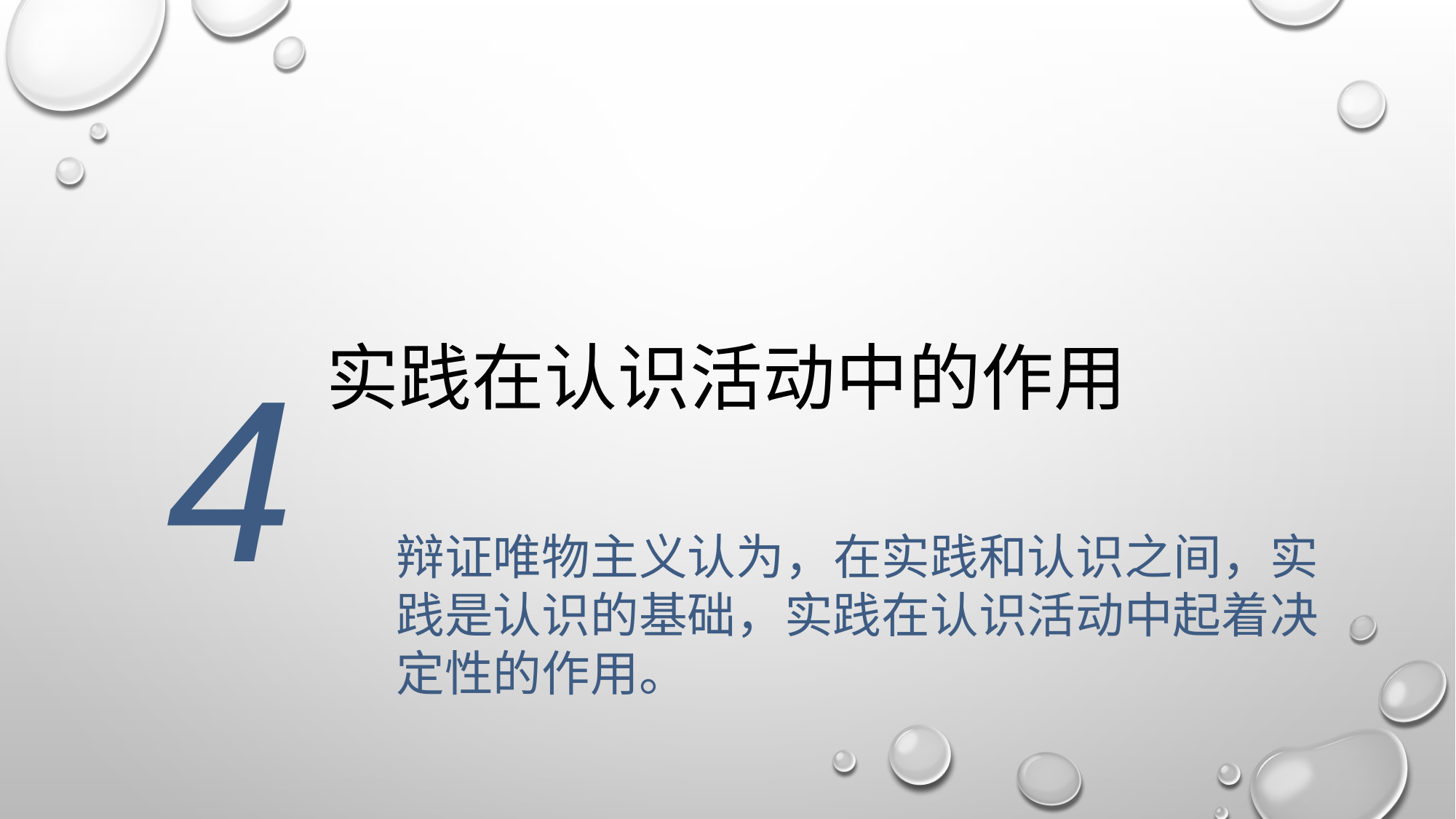

# 实践在认识活动中的作用
4
辩证唯物主义认为，在实践和认识之间，实践是认识的基础，实践在认识活动中起着决定性的作用。